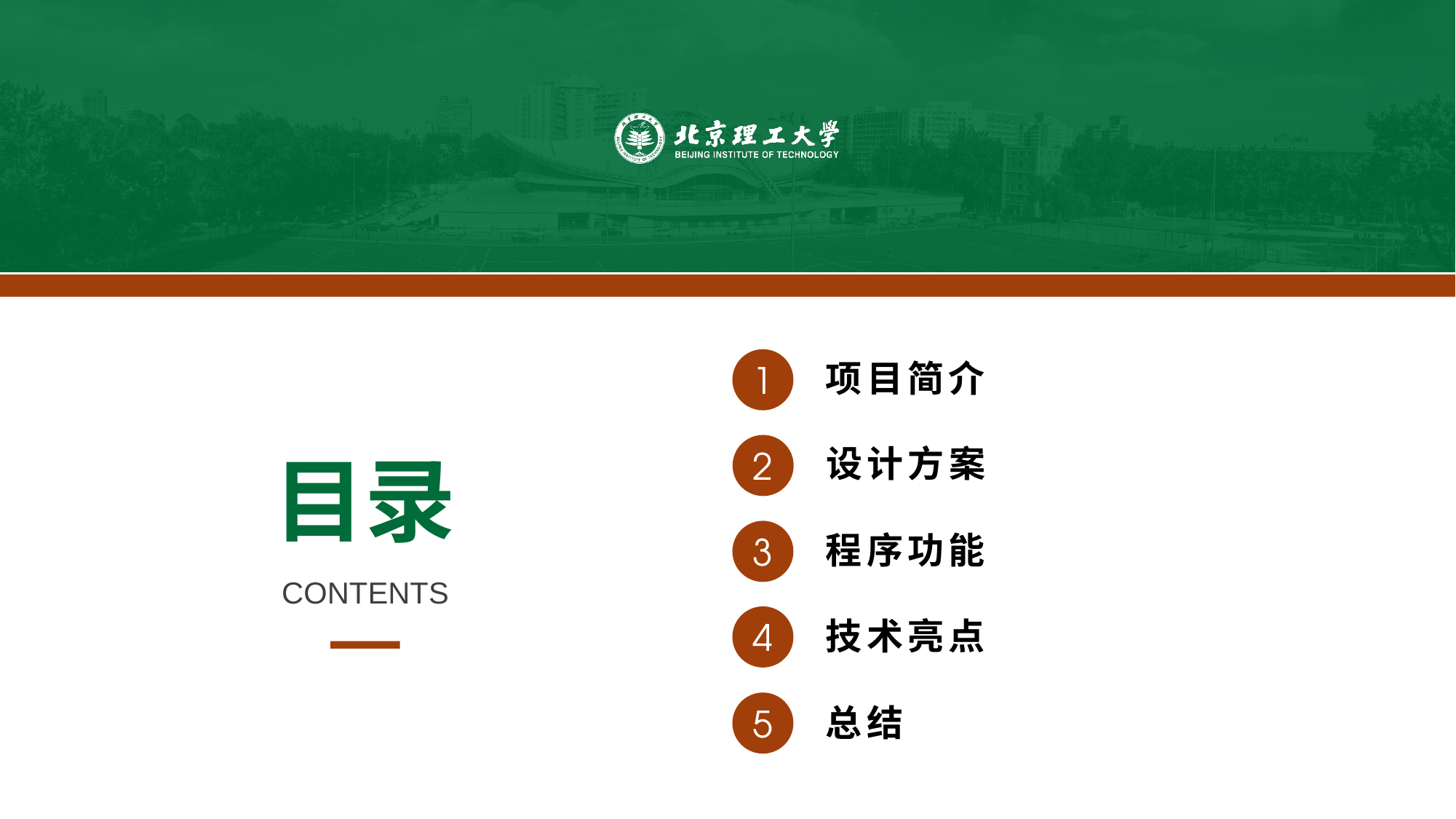

1
项目简介
2
设计方案
目录
3
程序功能
CONTENTS
4
技术亮点

5
总结